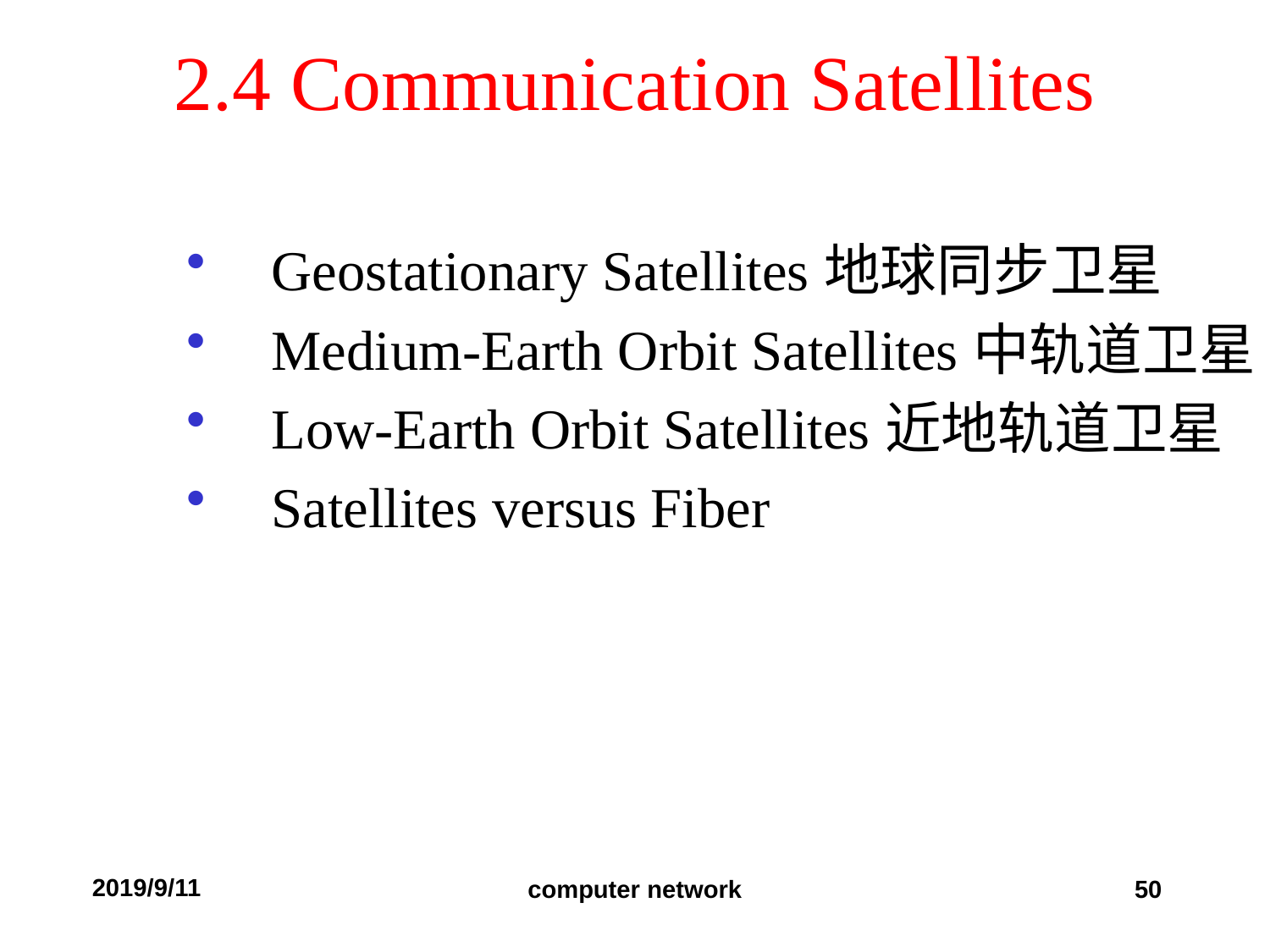

# 2.4 Communication Satellites
Geostationary Satellites地球同步卫星
Medium-Earth Orbit Satellites中轨道卫星
Low-Earth Orbit Satellites近地轨道卫星
Satellites versus Fiber
2019/9/11
computer network
50